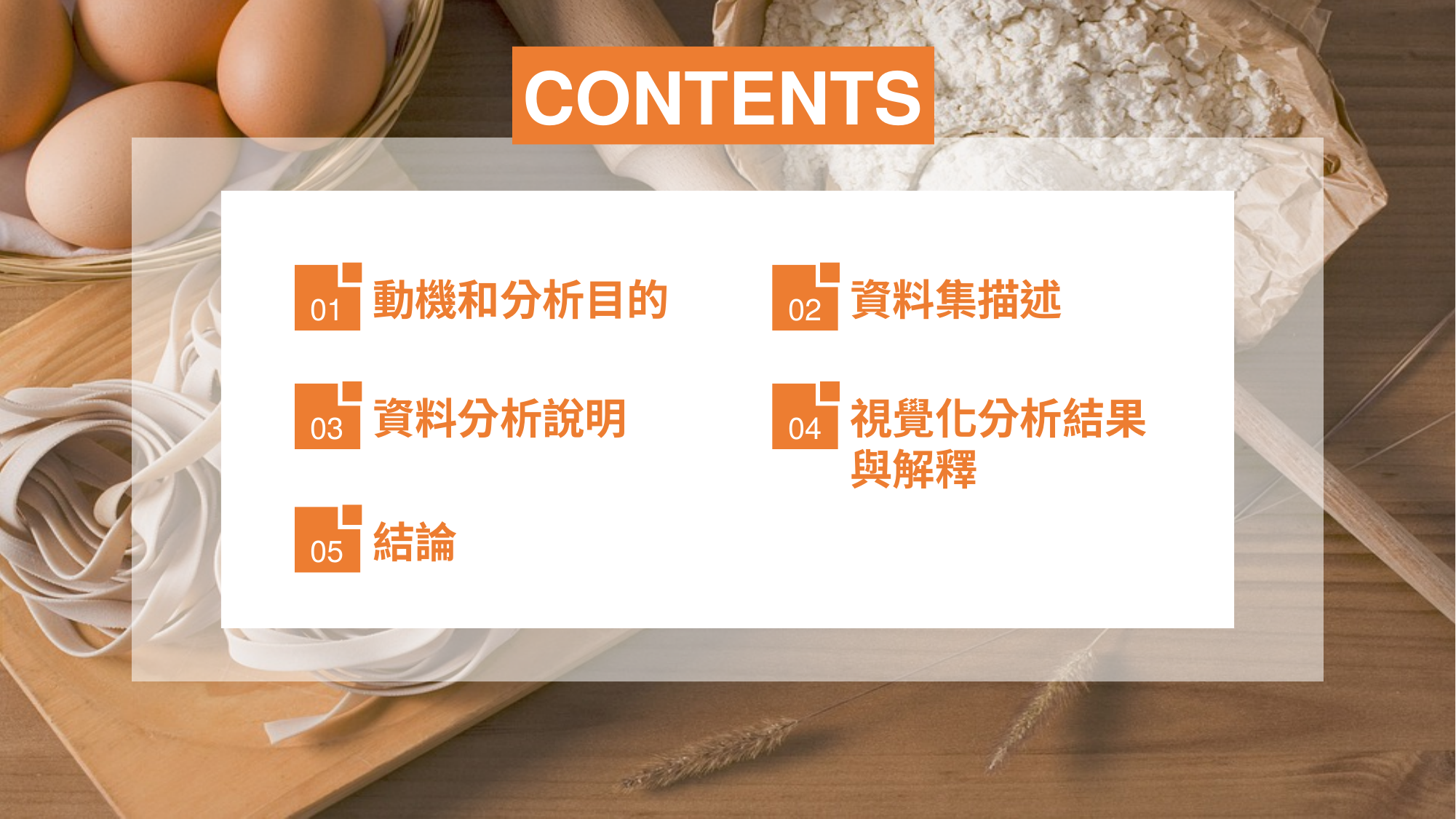

CONTENTS

01
動機和分析目的

02
資料集描述

03
資料分析說明

04
視覺化分析結果與解釋

05
結論